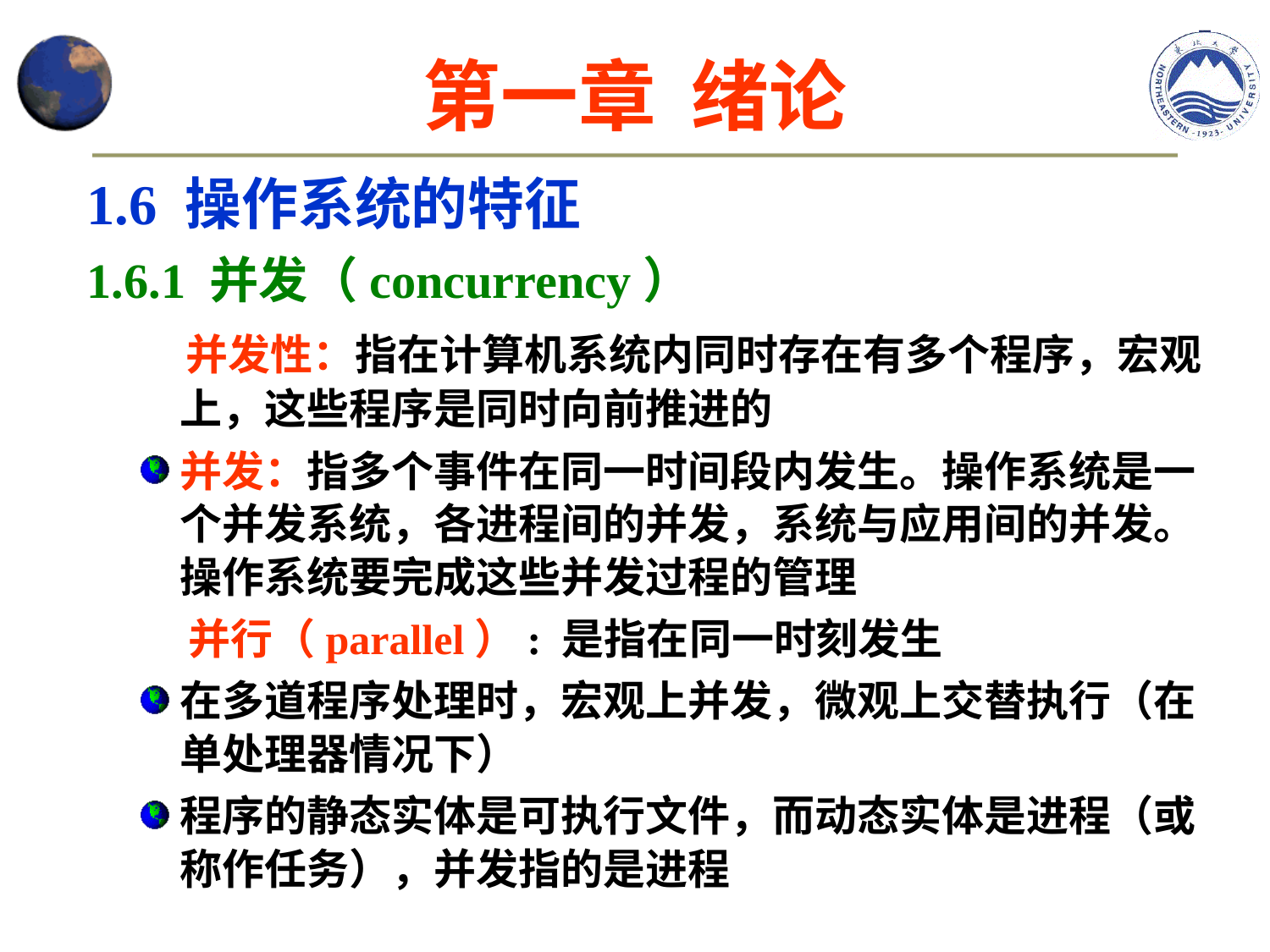

# 第一章  绪论
1.6 操作系统的特征
1.6.1 并发（concurrency）
   并发性：指在计算机系统内同时存在有多个程序，宏观上，这些程序是同时向前推进的
并发：指多个事件在同一时间段内发生。操作系统是一个并发系统，各进程间的并发，系统与应用间的并发。操作系统要完成这些并发过程的管理
    并行（parallel）: 是指在同一时刻发生
在多道程序处理时，宏观上并发，微观上交替执行（在单处理器情况下）
程序的静态实体是可执行文件，而动态实体是进程（或称作任务），并发指的是进程